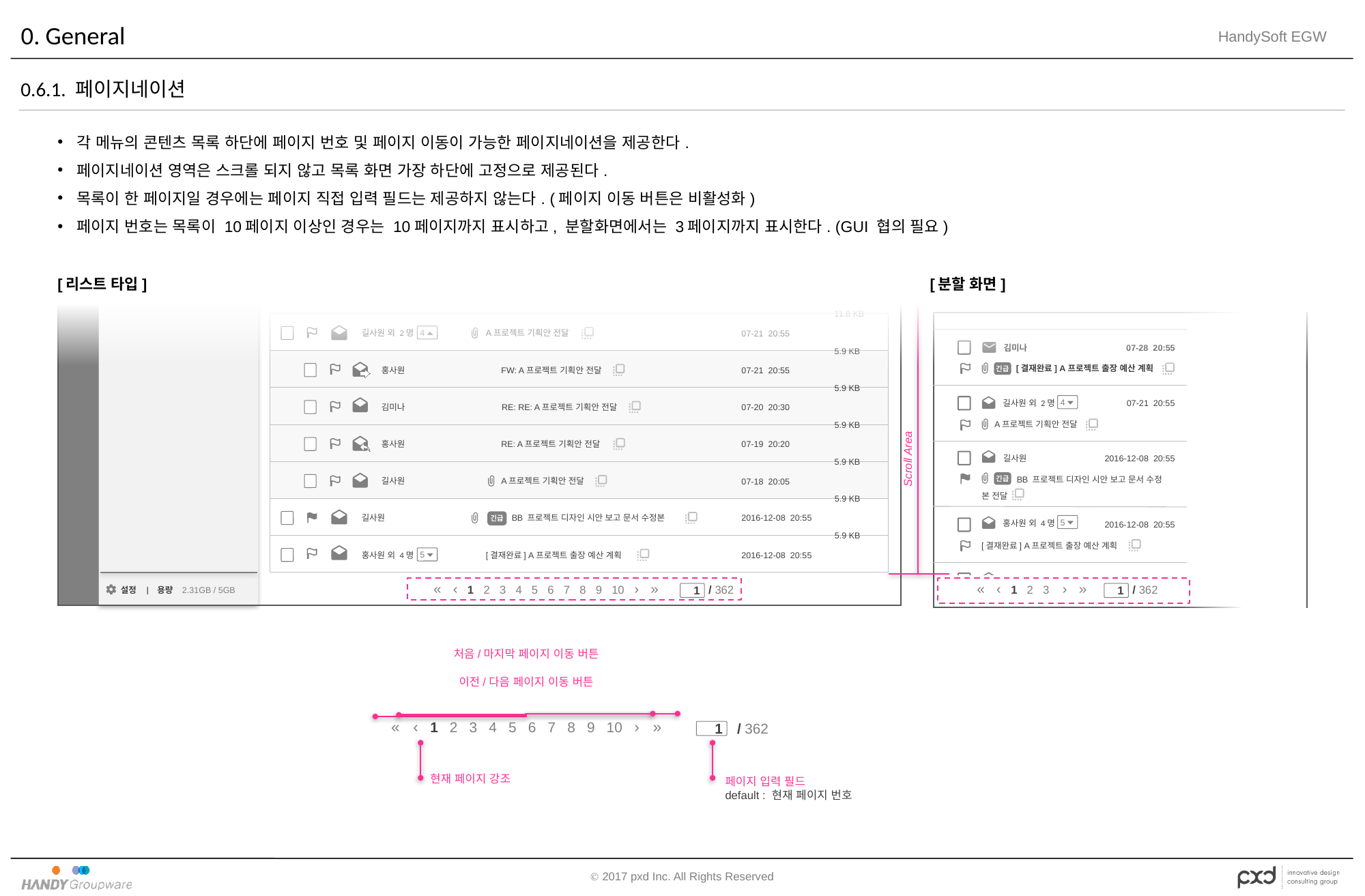

# 0. General
0.6.1. 페이지네이션
각 메뉴의 콘텐츠 목록 하단에 페이지 번호 및 페이지 이동이 가능한 페이지네이션을 제공한다.
페이지네이션 영역은 스크롤 되지 않고 목록 화면 가장 하단에 고정으로 제공된다.
목록이 한 페이지일 경우에는 페이지 직접 입력 필드는 제공하지 않는다. (페이지 이동 버튼은 비활성화)
페이지 번호는 목록이 10페이지 이상인 경우는 10페이지까지 표시하고, 분할화면에서는 3페이지까지 표시한다. (GUI 협의 필요)

[리스트 타입]
[분할 화면]

Scroll Area
11.8 KB

 4

A프로젝트 기획안 전달

길사원 외 2명
07-21  20:55

김미나
07-28  20:55
5.9 KB

긴급

[결재완료] A프로젝트 출장 예산 계획

FW: A프로젝트 기획안 전달

홍사원
07-21  20:55

5.9 KB

 4

길사원 외 2명
07-21  20:55

RE: RE: A프로젝트 기획안 전달

김미나
07-20  20:30

A프로젝트 기획안 전달
5.9 KB

홍사원
RE: A프로젝트 기획안 전달

A프로젝트 기획안 전달
길사원

07-19  20:20

길사원
2016-12-08  20:55
5.9 KB

BB 프로젝트 디자인 시안 보고 문서 수정
긴급

07-18  20:05

본 전달

5.9 KB

긴급

BB 프로젝트 디자인 시안 보고 문서 수정본

길사원
2016-12-08  20:55

 5

홍사원 외 4명

2016-12-08  20:55

[결재완료] A프로젝트 출장 예산 계획
5.9 KB

 5

[결재완료] A프로젝트 출장 예산 계획
홍사원 외 4명
2016-12-08  20:55

길사원
2016-12-08  09:55

설정   |   용량   2.31GB / 5GB

«   ‹   1   2   3   4   5   6   7   8   9   10   ›   »
/ 362
1
«   ‹   1   2   3    ›   »
/ 362
1
처음/마지막 페이지 이동 버튼
이전/다음 페이지 이동 버튼
«   ‹   1   2   3   4   5   6   7   8   9   10   ›   »
/ 362
1
현재 페이지 강조
페이지 입력 필드
default : 현재 페이지 번호